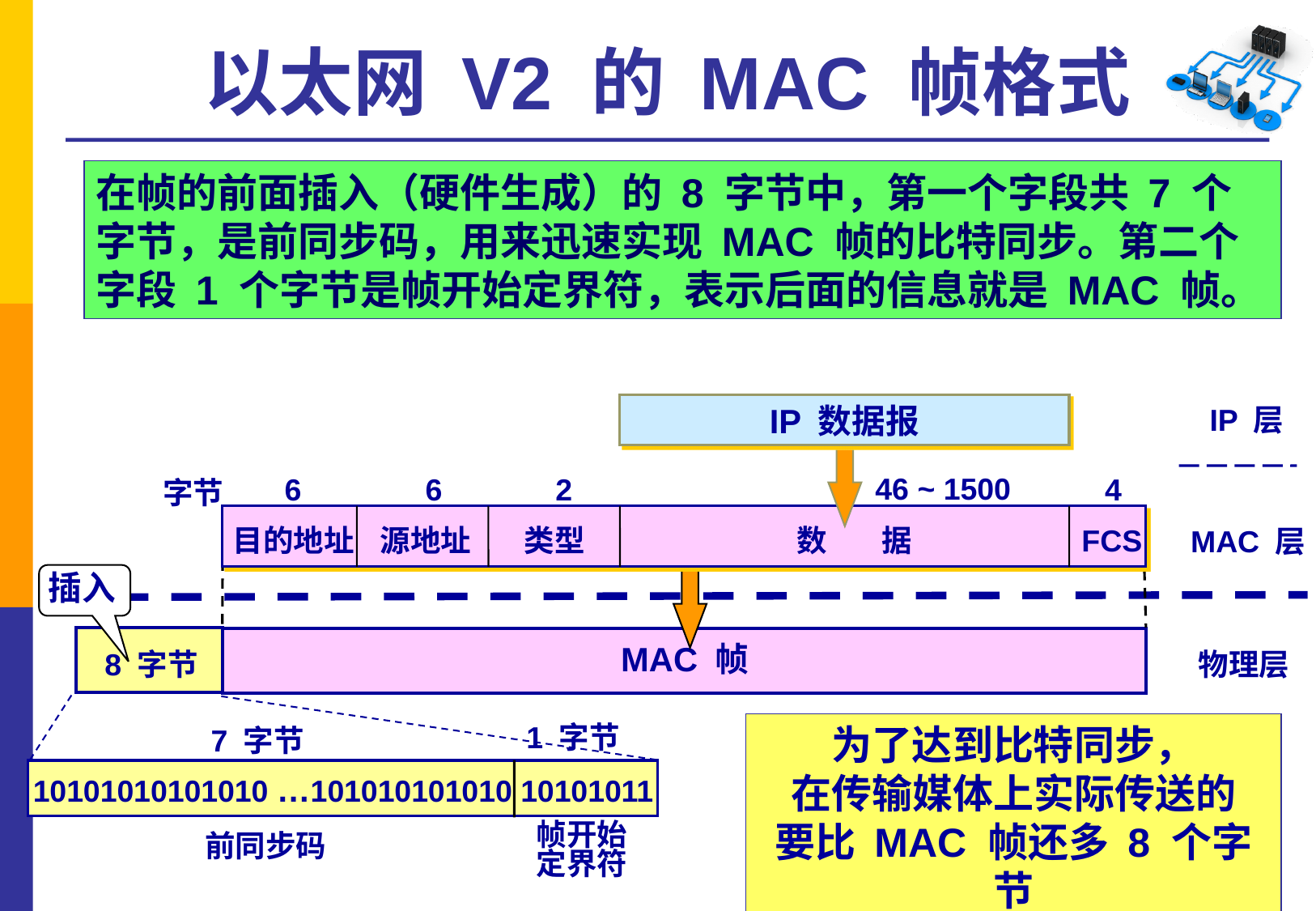

# 以太网 V2 的 MAC 帧格式
在帧的前面插入（硬件生成）的 8 字节中，第一个字段共 7 个字节，是前同步码，用来迅速实现 MAC 帧的比特同步。第二个字段 1 个字节是帧开始定界符，表示后面的信息就是 MAC 帧。
IP 数据报

IP 层
46 ~ 1500
6
6
2
4
字节

目的地址
源地址
类型
数        据
FCS

MAC 层

MAC 帧
物理层
插入

8 字节

1 字节
7 字节

…
10101010101010     101010101010 10101011
帧开始
定界符
前同步码
为了达到比特同步，
在传输媒体上实际传送的
要比 MAC 帧还多 8 个字节